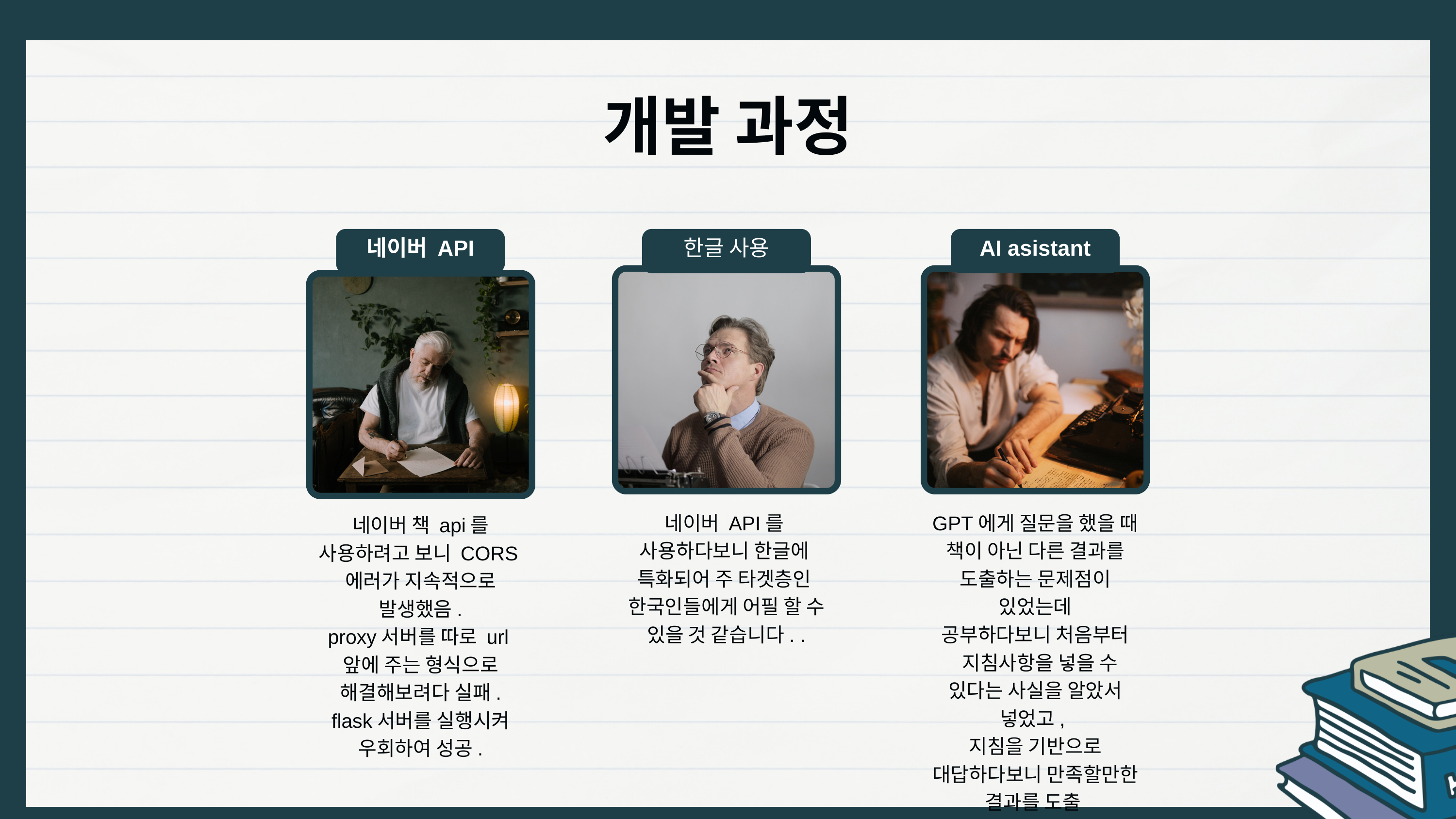

개발 과정

네이버 API

한글 사용

AI asistant

네이버 API를
사용하다보니 한글에
특화되어 주 타겟층인
한국인들에게 어필 할 수 있을 것 같습니다. .
GPT에게 질문을 했을 때
책이 아닌 다른 결과를 도출하는 문제점이 있었는데
공부하다보니 처음부터
 지침사항을 넣을 수 있다는 사실을 알았서 넣었고,
지침을 기반으로 대답하다보니 만족할만한 결과를 도출

네이버 책 api를 사용하려고 보니 CORS에러가 지속적으로 발생했음.
proxy서버를 따로 url앞에 주는 형식으로 해결해보려다 실패.
flask서버를 실행시켜 우회하여 성공.